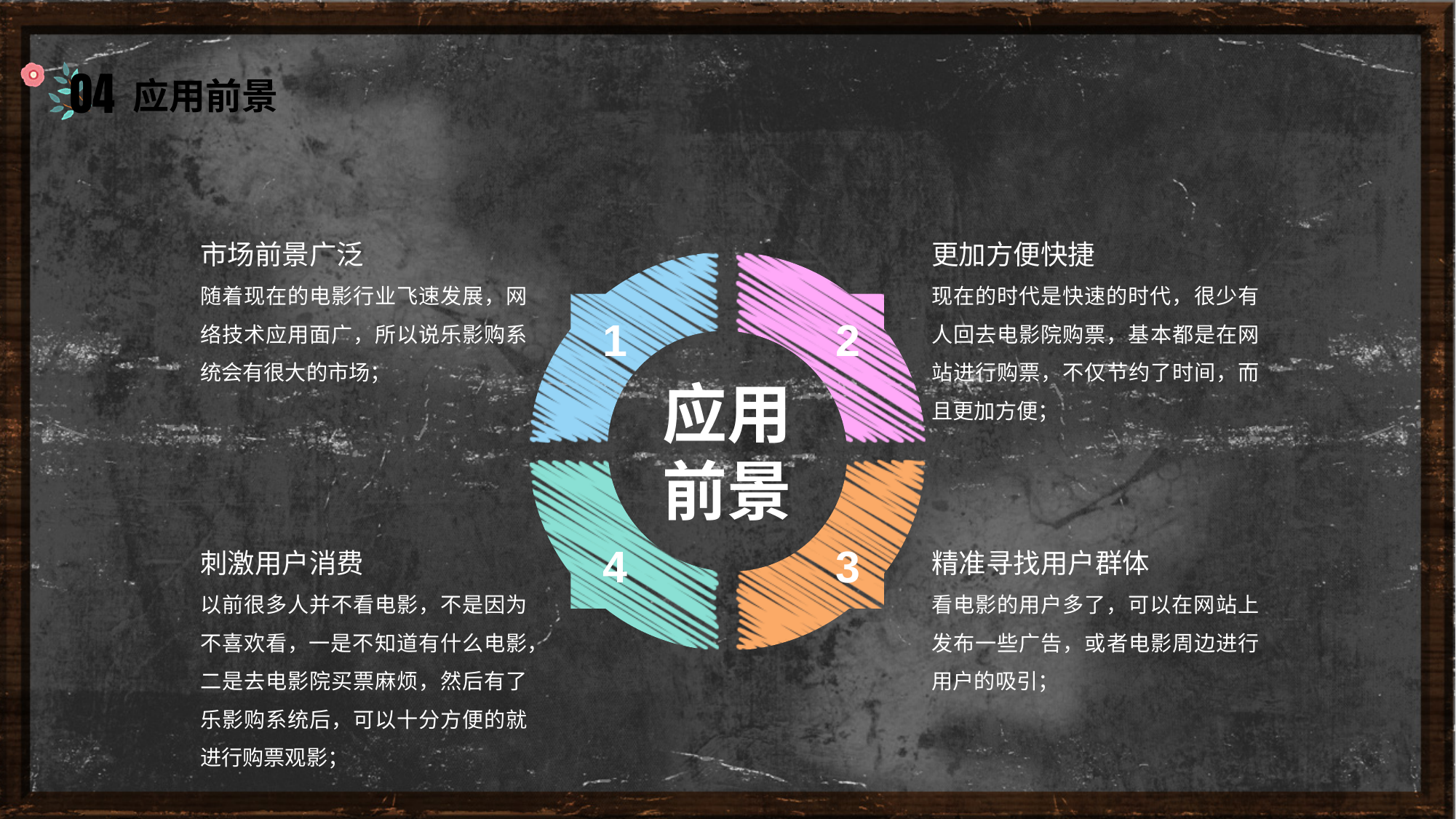

04
应用前景
市场前景广泛
随着现在的电影行业飞速发展，网络技术应用面广，所以说乐影购系统会有很大的市场；
更加方便快捷
现在的时代是快速的时代，很少有人回去电影院购票，基本都是在网站进行购票，不仅节约了时间，而且更加方便；

1
2

4
3
应用前景
刺激用户消费
以前很多人并不看电影，不是因为不喜欢看，一是不知道有什么电影，二是去电影院买票麻烦，然后有了乐影购系统后，可以十分方便的就进行购票观影；
精准寻找用户群体
看电影的用户多了，可以在网站上发布一些广告，或者电影周边进行用户的吸引；